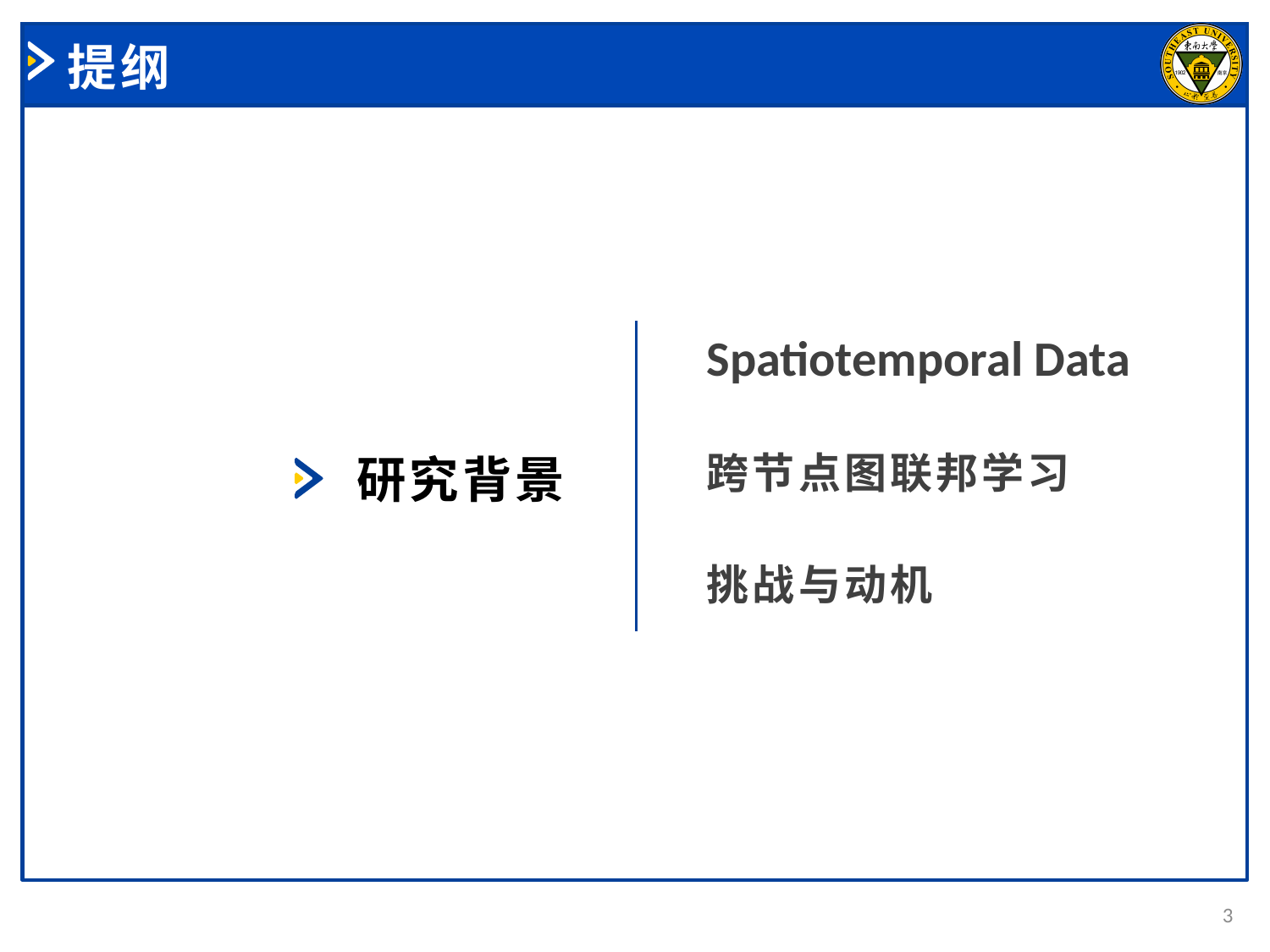

# 提纲
Spatiotemporal Data
跨节点图联邦学习
研究背景

挑战与动机
3